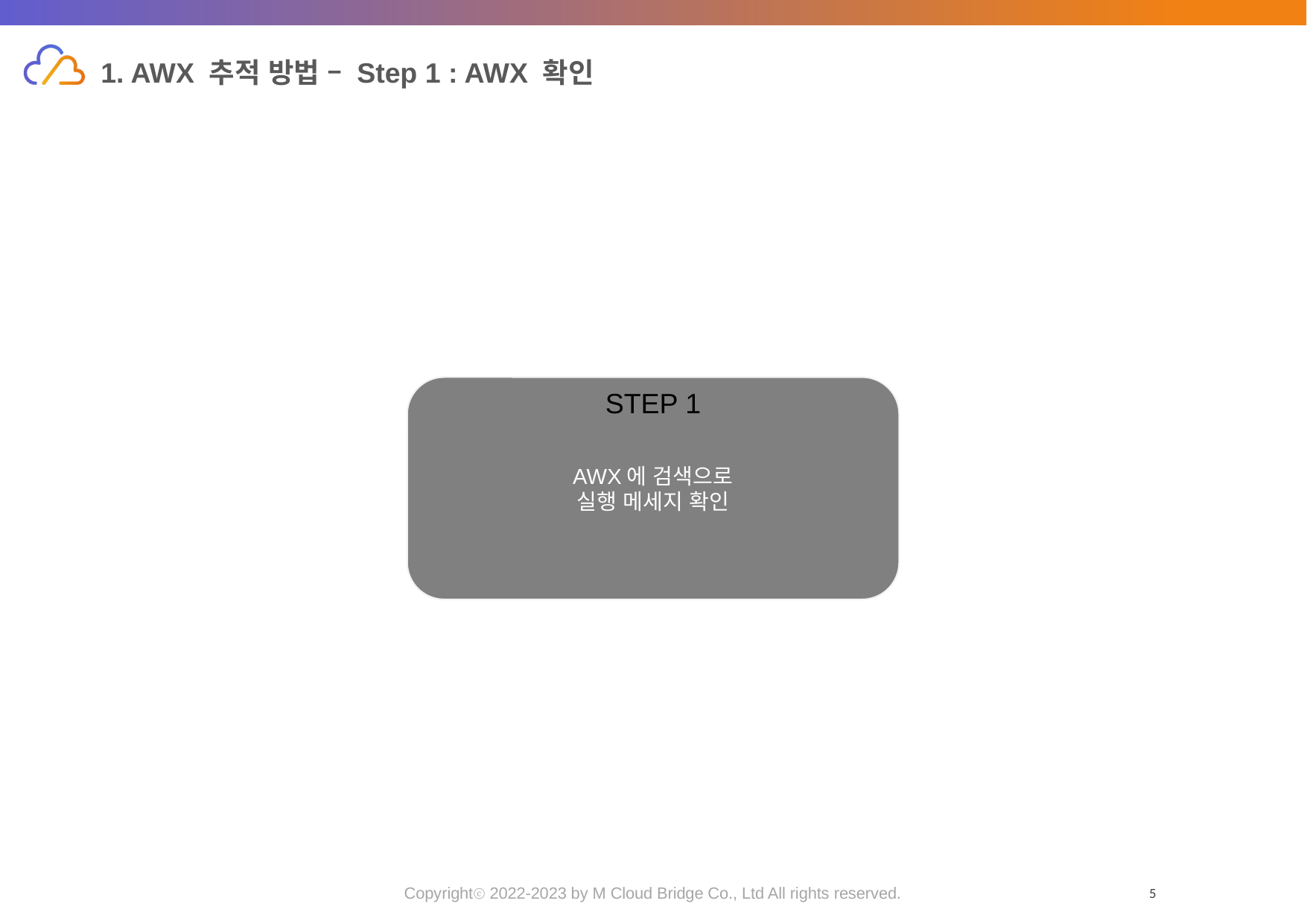

# 1. AWX 추적 방법 – Step 1 : AWX 확인
STEP 1
AWX에 검색으로
실행 메세지 확인